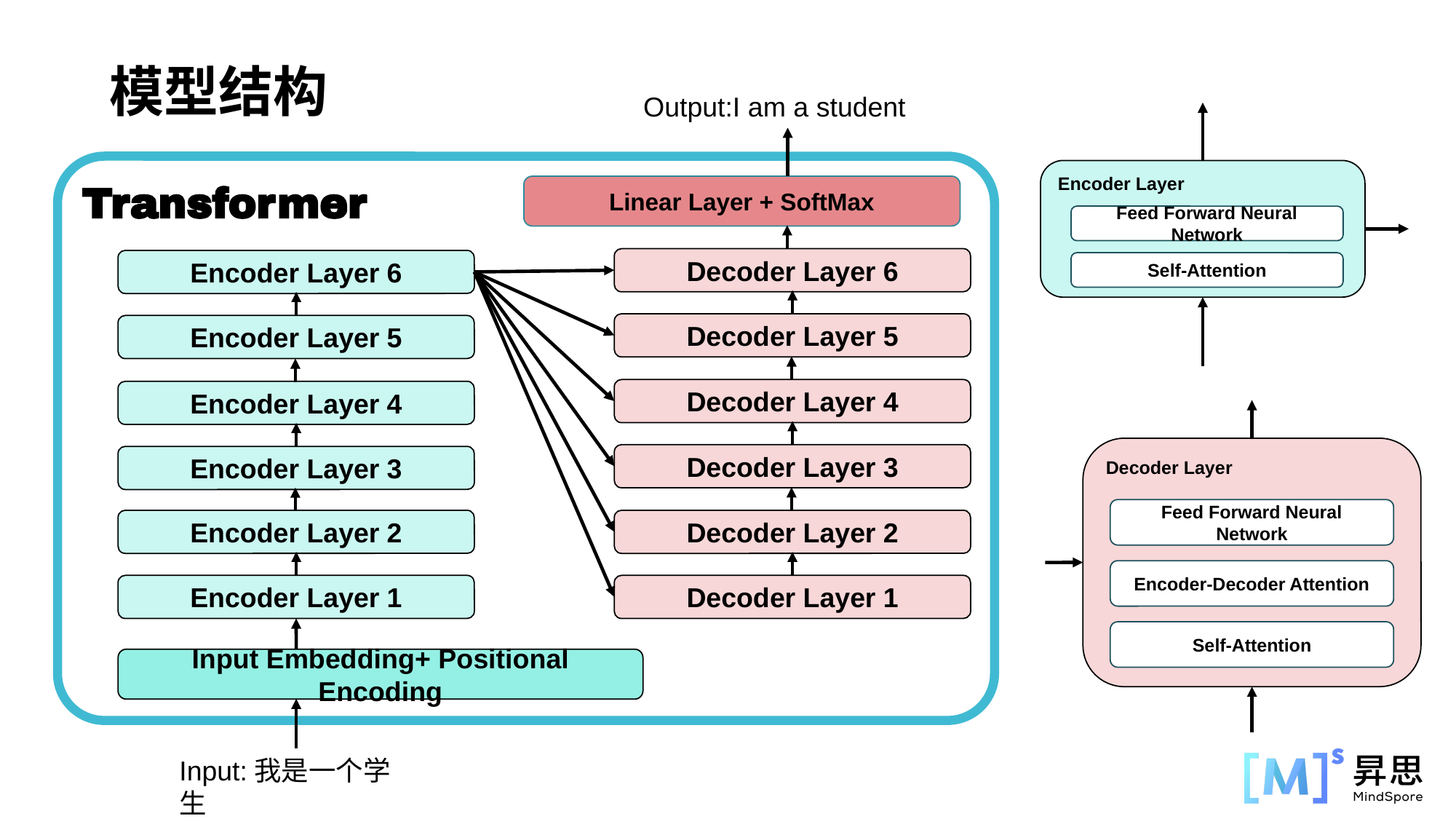

模型结构
Output:I am a student
Transformer
Linear Layer + SoftMax
Decoder Layer 6
Encoder Layer 6
Decoder Layer 5
Encoder Layer 5
Decoder Layer 4
Encoder Layer 4
Decoder Layer 3
Encoder Layer 3
Encoder Layer 2
Decoder Layer 2
Encoder Layer 1
Decoder Layer 1
Input Embedding+ Positional Encoding
Input:我是一个学生
Encoder Layer
Feed Forward Neural Network
Self-Attention
Decoder Layer
Feed Forward Neural Network
Encoder-Decoder Attention
Self-Attention